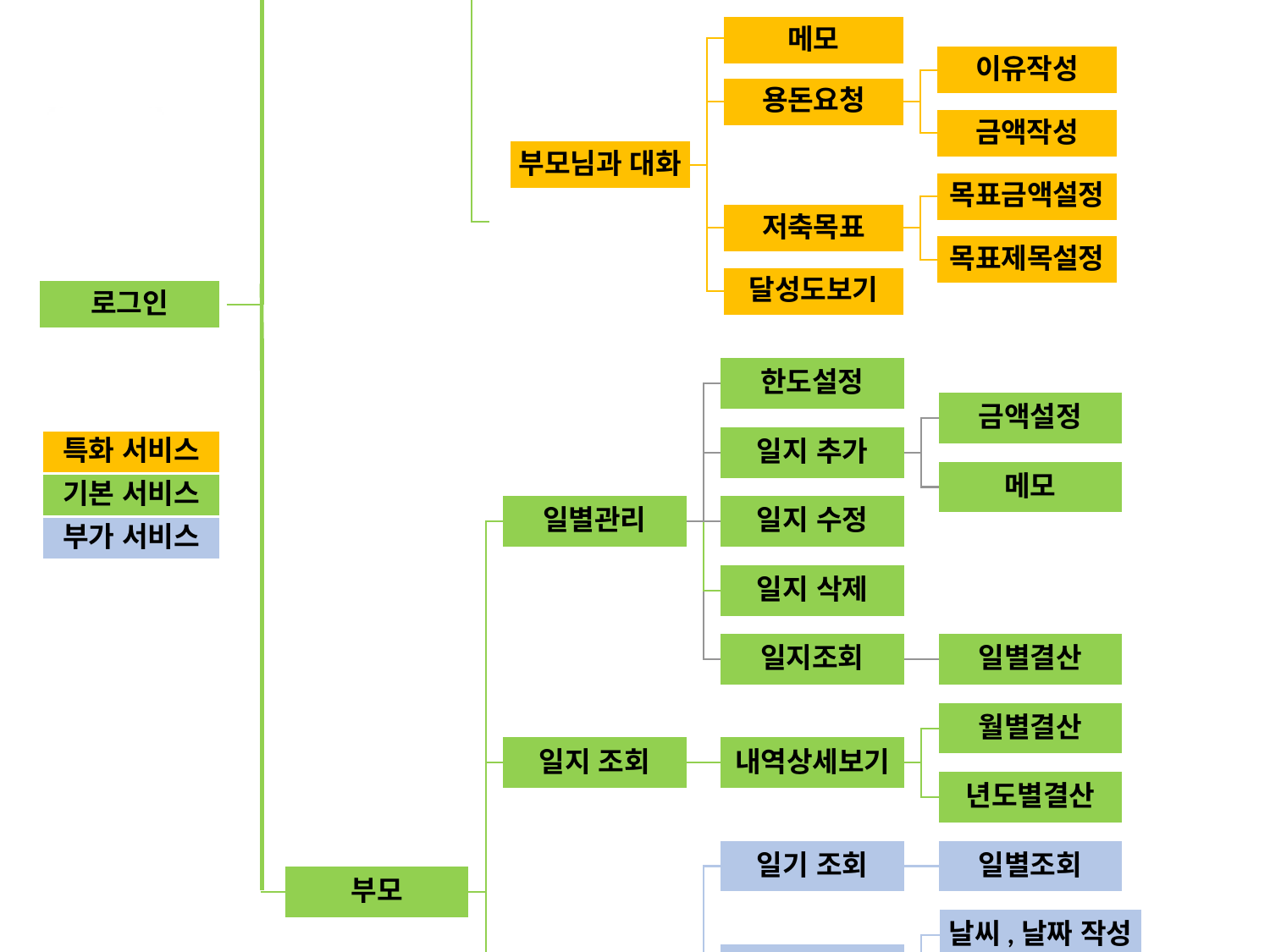

-용돈빼기
메모

한도설정

+용돈더하기
메모

일지 추가

용돈나누기
메모

*용돈저축
메모

일별관리

일지 수정
메모 수정

일지 삭제
일지조회
일별결산

월별결산

일지 조회
내역상세보기

년도별결산
일기조회
일별조회

어린이

날씨,날짜 작성

일기작성

제목,내용 작성

일기수정
일기삭제
메모

이유작성

용돈요청

금액작성
부모님과 대화

목표금액설정

저축목표

목표제목설정
달성도보기
로그인

일기 관리
# 종합 서비스 관계도

한도설정

금액설정

일지 추가

메모
일별관리
일지 수정

일지 삭제
일지조회
일별결산

월별결산

일지 조회
내역상세보기

년도별결산
일기 조회
일별조회

부모

날씨,날짜 작성

일기 작성
일기관리

제목,내용 작성

일기수정
메모

일기삭제
용돈지급
금액작성

자녀와의 대화
칭찬하기

자녀목표관리
자녀 관리
자녀 일기조회

금액설정

달성도보기
자녀 일지 조회
특화 서비스
기본 서비스
부가 서비스